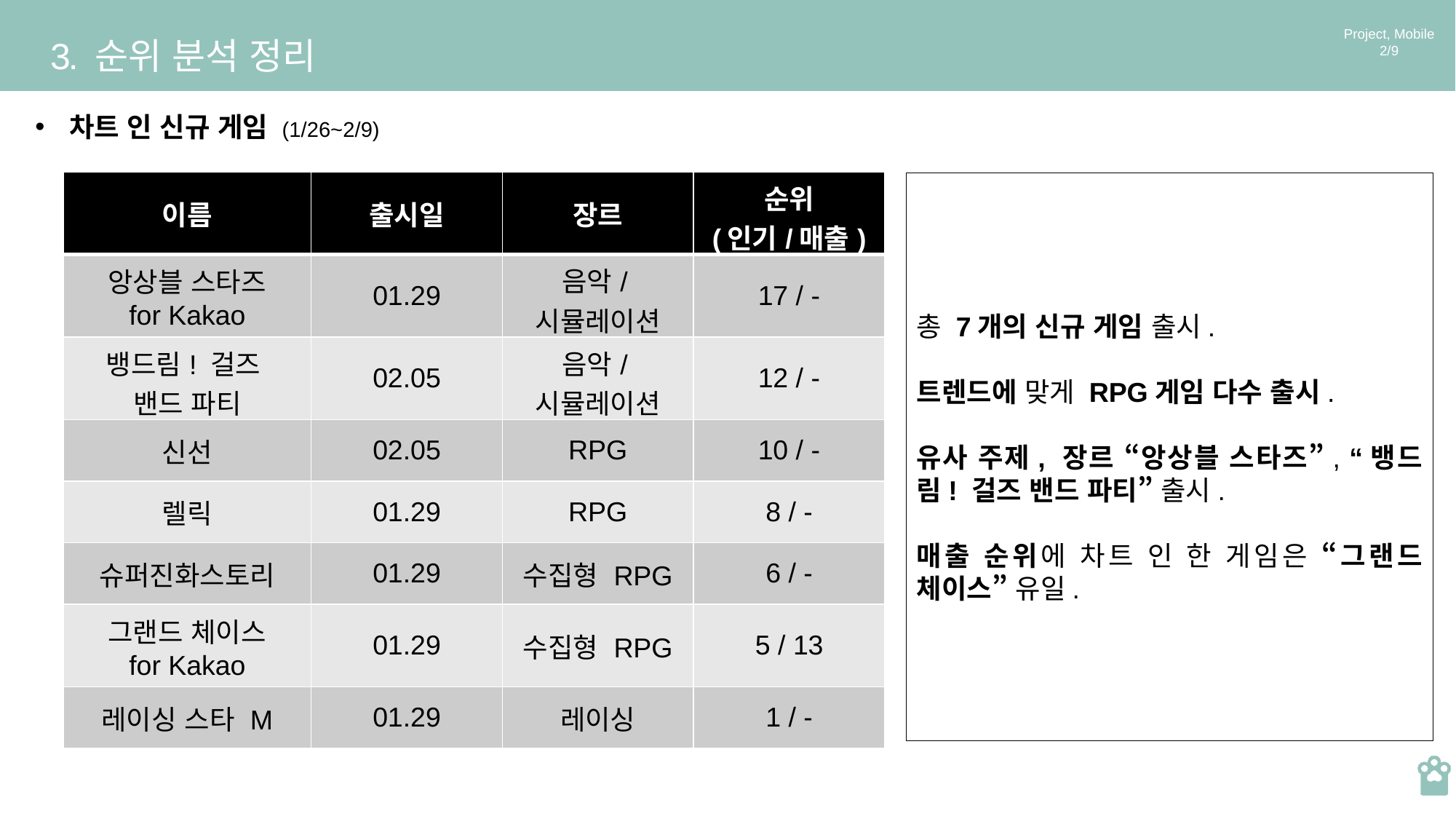

3. 순위 분석 정리
차트 인 신규 게임 (1/26~2/9)
| 이름 | 출시일 | 장르 | 순위 (인기/매출) |
| --- | --- | --- | --- |
| 앙상블 스타즈 for Kakao | 01.29 | 음악/시뮬레이션 | 17 / - |
| 뱅드림! 걸즈 밴드 파티 | 02.05 | 음악/시뮬레이션 | 12 / - |
| 신선 | 02.05 | RPG | 10 / - |
| 렐릭 | 01.29 | RPG | 8 / - |
| 슈퍼진화스토리 | 01.29 | 수집형 RPG | 6 / - |
| 그랜드 체이스 for Kakao | 01.29 | 수집형 RPG | 5 / 13 |
| 레이싱 스타 M | 01.29 | 레이싱 | 1 / - |

총 7개의 신규 게임 출시.

트렌드에 맞게 RPG게임 다수 출시.

유사 주제, 장르 “앙상블 스타즈”, “뱅드림! 걸즈 밴드 파티” 출시.

매출 순위에 차트 인 한 게임은 “그랜드 체이스” 유일.